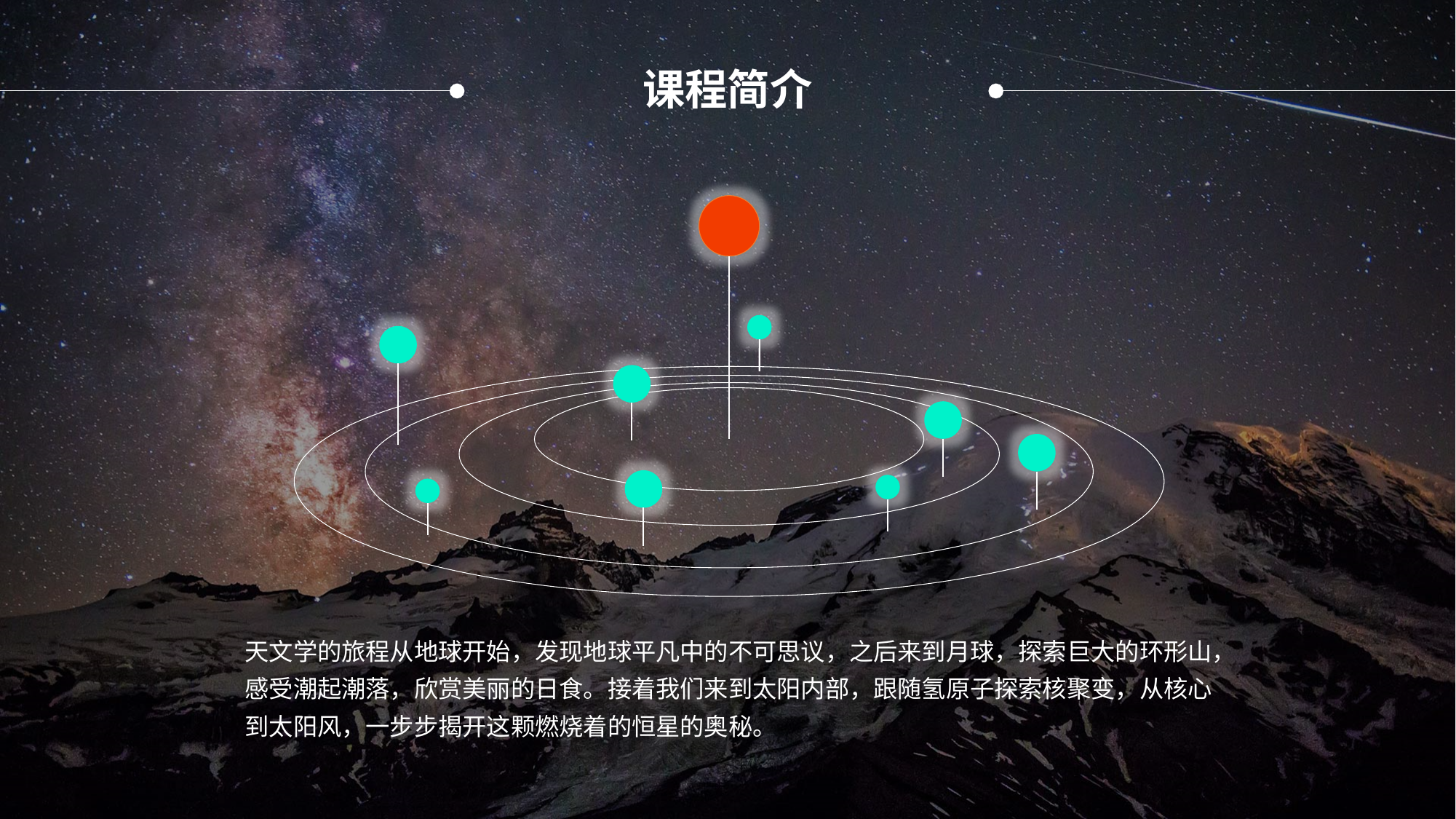

课程简介

天文学的旅程从地球开始，发现地球平凡中的不可思议，之后来到月球，探索巨大的环形山，感受潮起潮落，欣赏美丽的日食。接着我们来到太阳内部，跟随氢原子探索核聚变，从核心到太阳风，一步步揭开这颗燃烧着的恒星的奥秘。